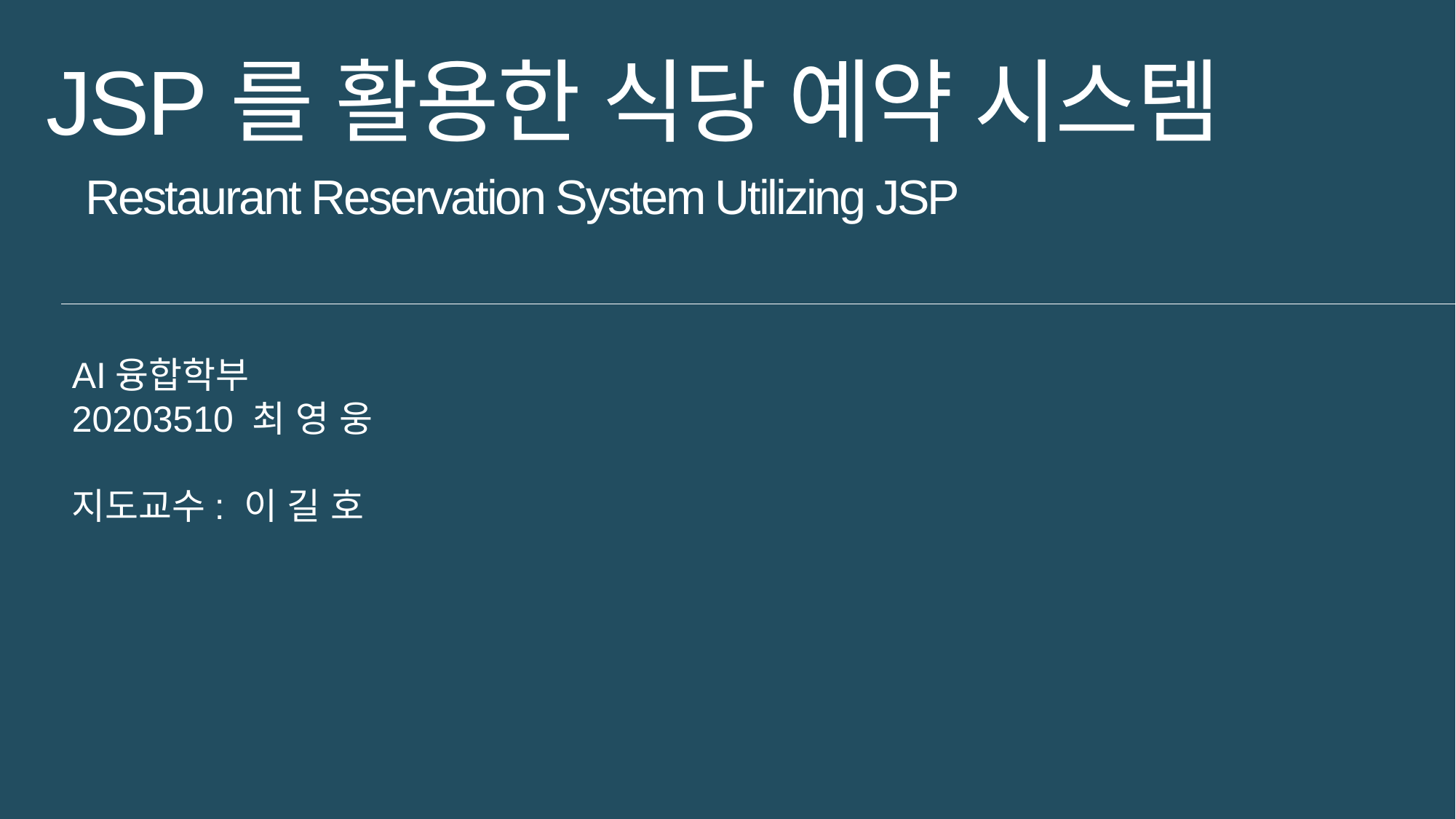

JSP를 활용한 식당 예약 시스템
Restaurant Reservation System Utilizing JSP
AI융합학부 20203510 최 영 웅

지도교수: 이 길 호